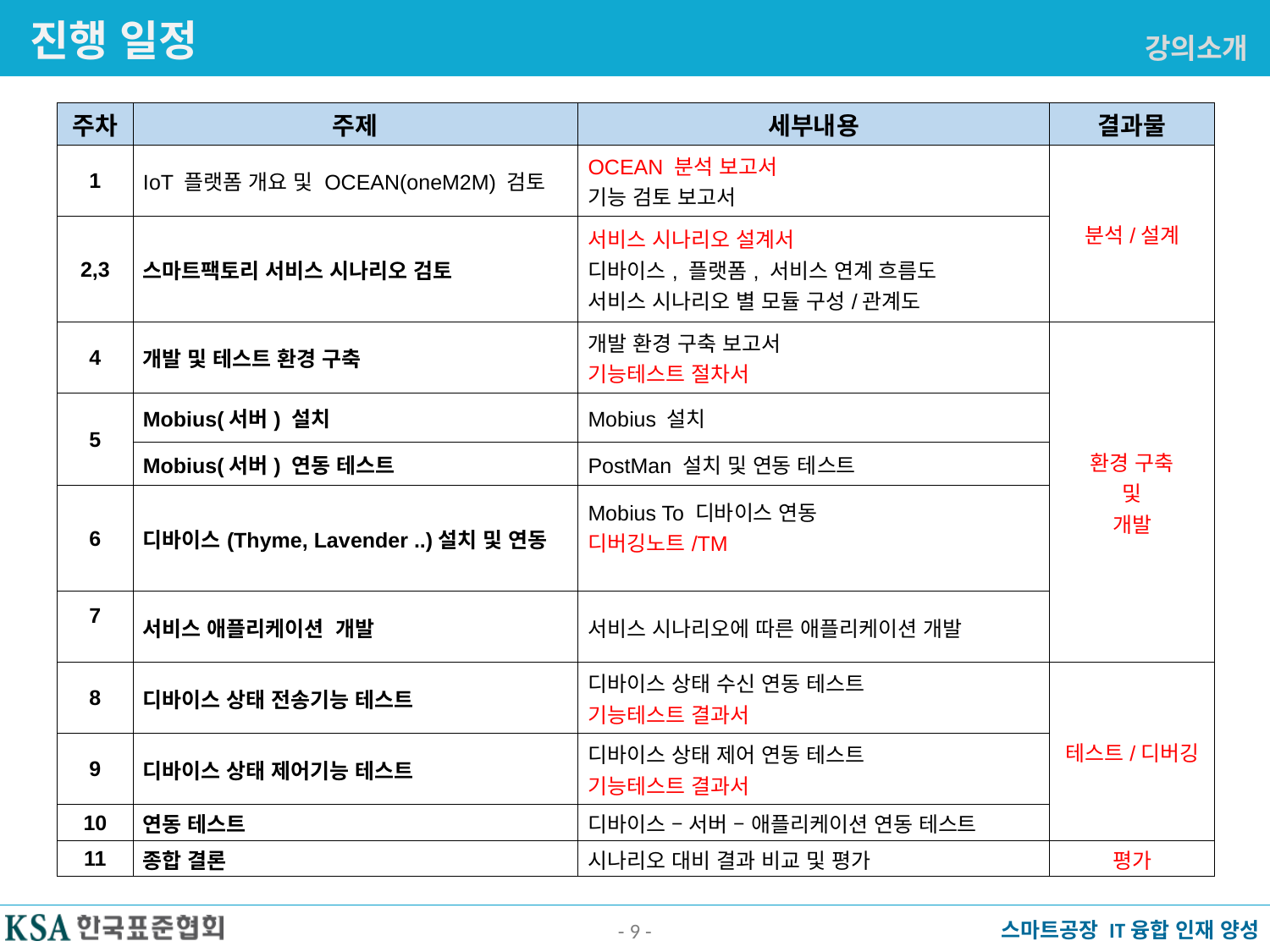

진행 일정
강의소개
| 주차 | 주제 | 세부내용 | 결과물 |
| --- | --- | --- | --- |
| 1 | IoT 플랫폼 개요 및 OCEAN(oneM2M) 검토 | OCEAN 분석 보고서 기능 검토 보고서 | 분석/설계 |
| 2,3 | 스마트팩토리 서비스 시나리오 검토 | 서비스 시나리오 설계서 디바이스, 플랫폼, 서비스 연계 흐름도 서비스 시나리오 별 모듈 구성/관계도 |  |
| 4 | 개발 및 테스트 환경 구축 | 개발 환경 구축 보고서 기능테스트 절차서 | 환경 구축 및 개발 |
| 5 | Mobius(서버) 설치 | Mobius 설치 |  |
|  | Mobius(서버) 연동 테스트 | PostMan 설치 및 연동 테스트 |  |
| 6 | 디바이스(Thyme, Lavender ..)설치 및 연동 | Mobius To 디바이스 연동 디버깅노트/TM |  |
| 7 | 서비스 애플리케이션 개발 | 서비스 시나리오에 따른 애플리케이션 개발 |  |
| 8 | 디바이스 상태 전송기능 테스트 | 디바이스 상태 수신 연동 테스트 기능테스트 결과서 | 테스트/디버깅 |
| 9 | 디바이스 상태 제어기능 테스트 | 디바이스 상태 제어 연동 테스트 기능테스트 결과서 |  |
| 10 | 연동 테스트 | 디바이스 – 서버 – 애플리케이션 연동 테스트 |  |
| 11 | 종합 결론 | 시나리오 대비 결과 비교 및 평가 | 평가 |
- 9 -